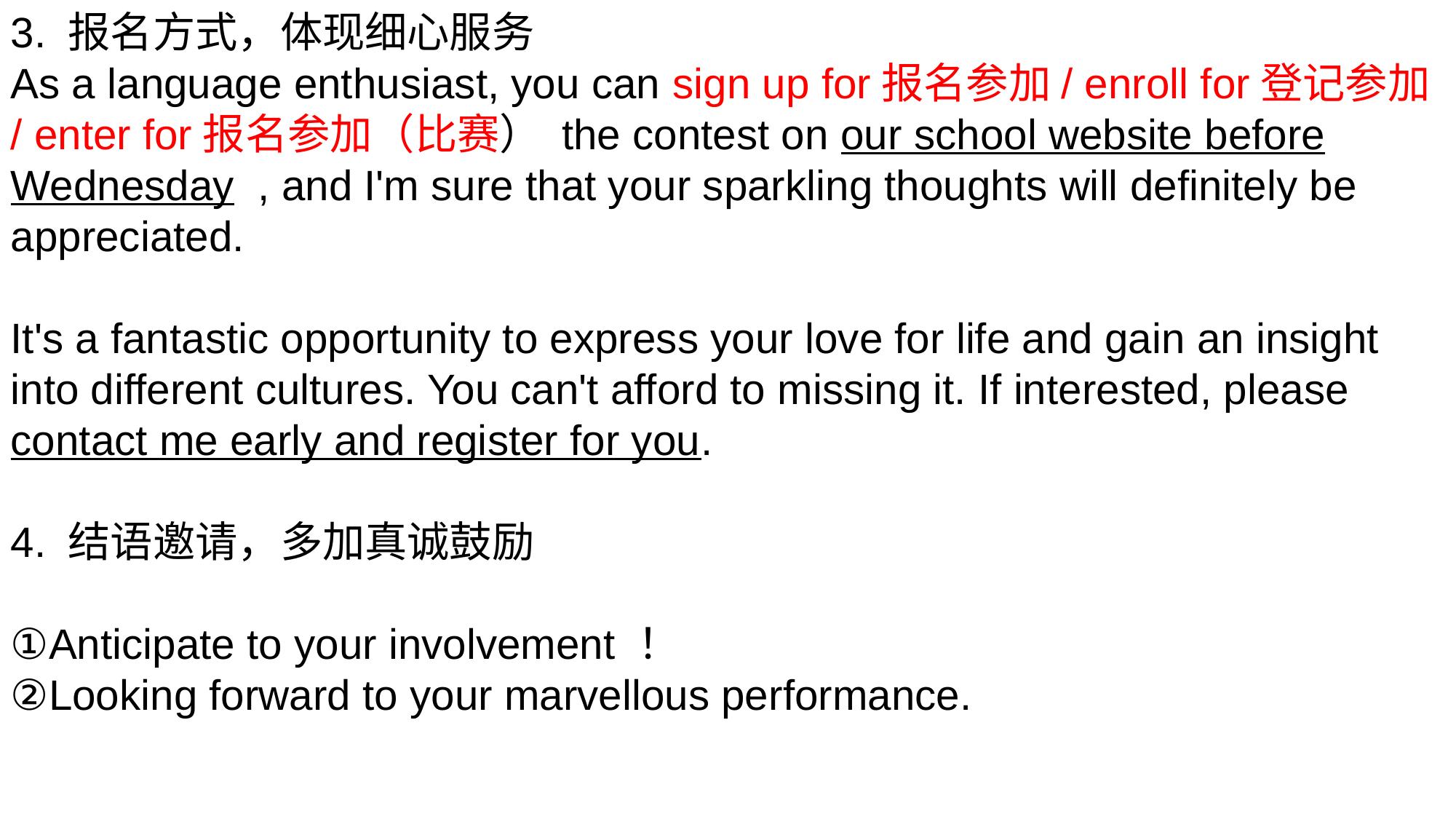

3. 报名方式，体现细心服务
As a language enthusiast, you can sign up for报名参加/ enroll for登记参加/ enter for报名参加（比赛） the contest on our school website before Wednesday  , and I'm sure that your sparkling thoughts will definitely be appreciated.

It's a fantastic opportunity to express your love for life and gain an insight into different cultures. You can't afford to missing it. If interested, please contact me early and register for you.

4. 结语邀请，多加真诚鼓励

①Anticipate to your involvement ！
②Looking forward to your marvellous performance.